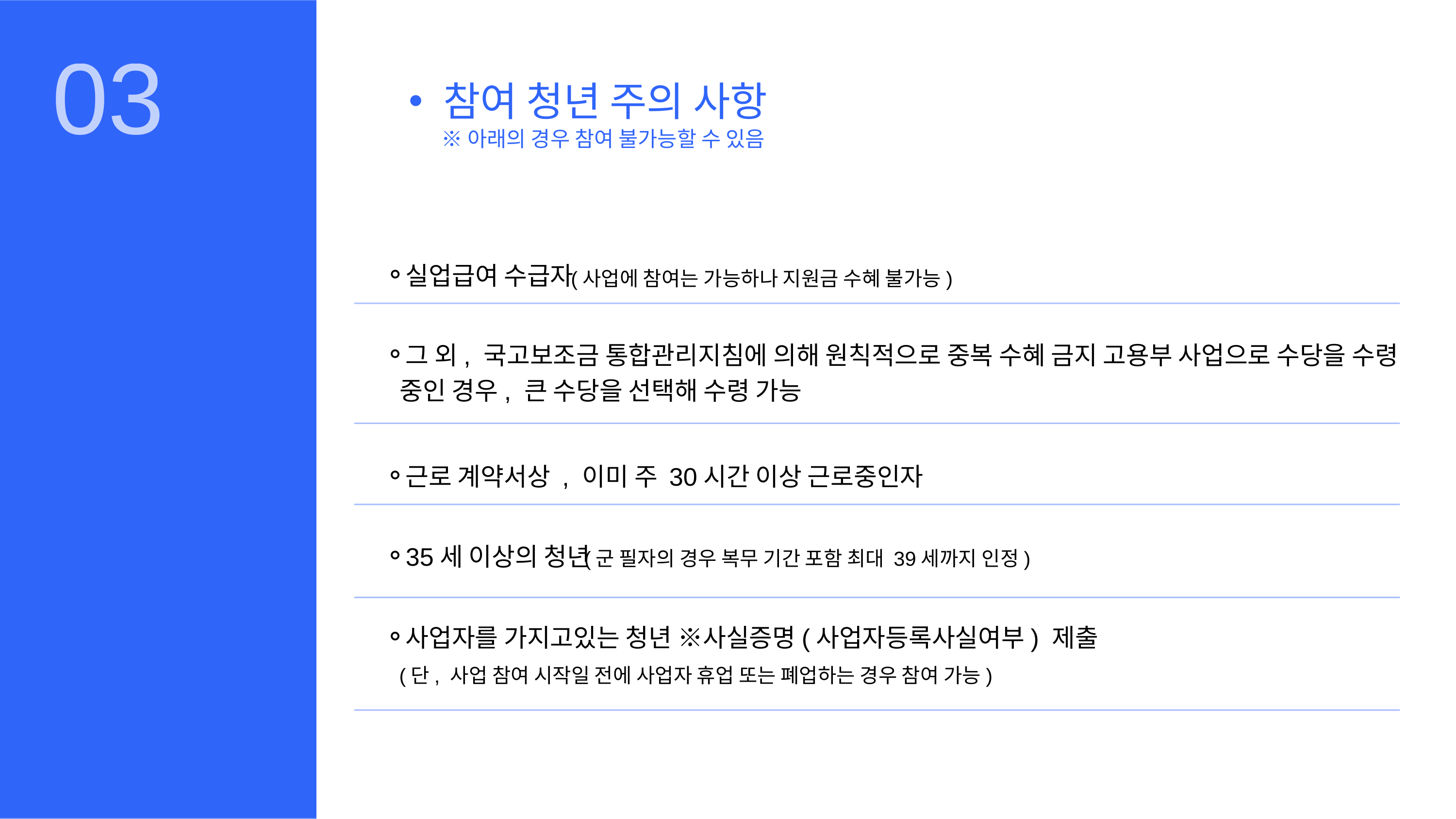

03
참여 청년 주의 사항
※아래의 경우 참여 불가능할 수 있음
실업급여 수급자
(사업에 참여는 가능하나 지원금 수혜 불가능)

그 외, 국고보조금 통합관리지침에 의해 원칙적으로 중복 수혜 금지 고용부 사업으로 수당을 수령 중인 경우, 큰 수당을 선택해 수령 가능

근로 계약서상 , 이미 주 30시간 이상 근로중인자

35세 이상의 청년
(군 필자의 경우 복무 기간 포함 최대 39세까지 인정)

사업자를 가지고있는 청년 ※사실증명(사업자등록사실여부) 제출
(단, 사업 참여 시작일 전에 사업자 휴업 또는 폐업하는 경우 참여 가능)